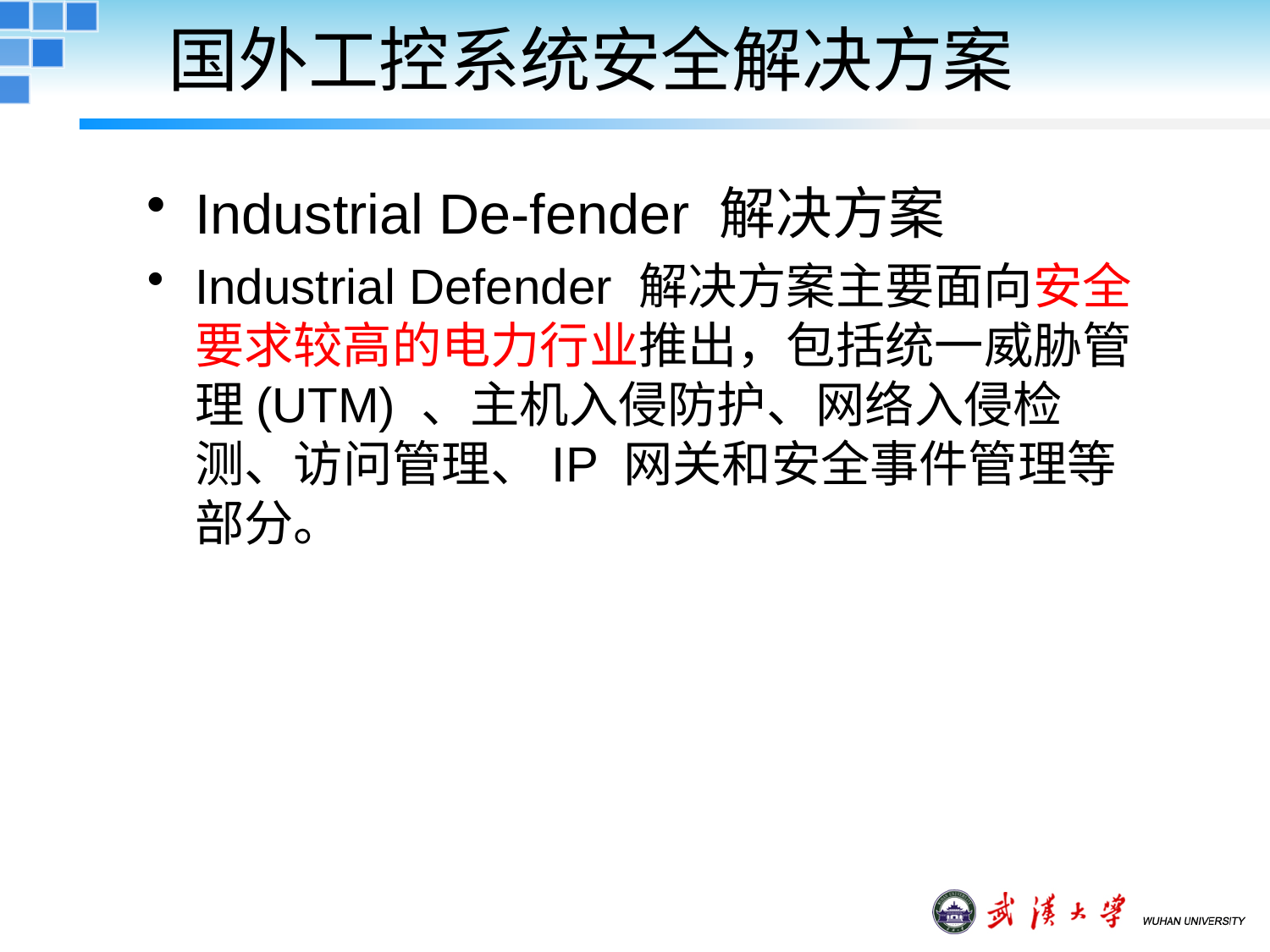

# 国外工控系统安全解决方案
Industrial De-fender 解决方案
Industrial Defender 解决方案主要面向安全要求较高的电力行业推出，包括统一威胁管理(UTM) 、主机入侵防护、网络入侵检测、访问管理、IP 网关和安全事件管理等部分。